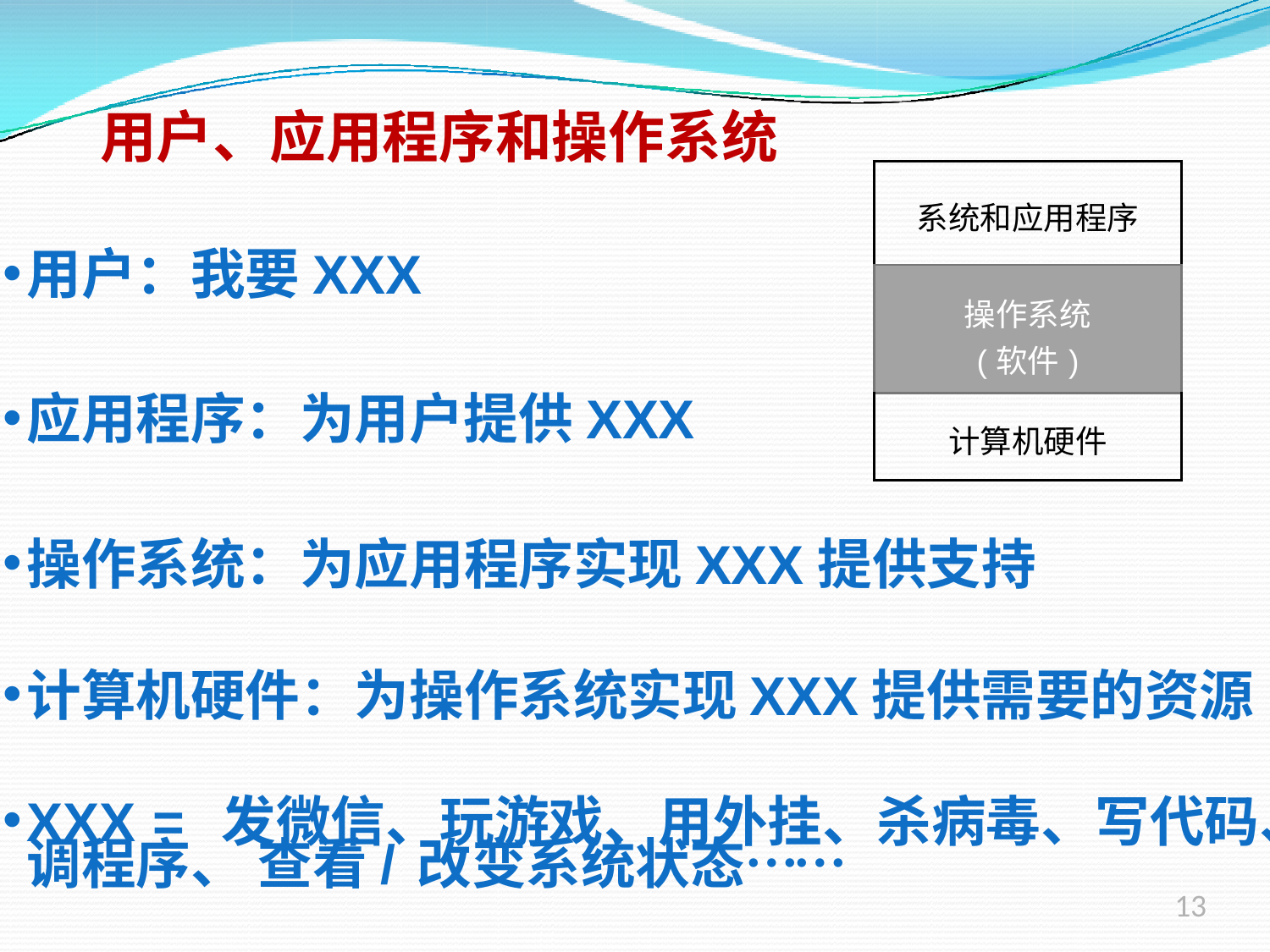

# 用户、应用程序和操作系统
| 系统和应用程序 |
| --- |
| 操作系统 (软件) |
| 计算机硬件 |
用户：我要XXX

应用程序：为用户提供XXX

操作系统：为应用程序实现XXX提供支持

计算机硬件：为操作系统实现XXX提供需要的资源

XXX = 发微信、玩游戏、用外挂、杀病毒、写代码、调程序、 查看/改变系统状态……
13